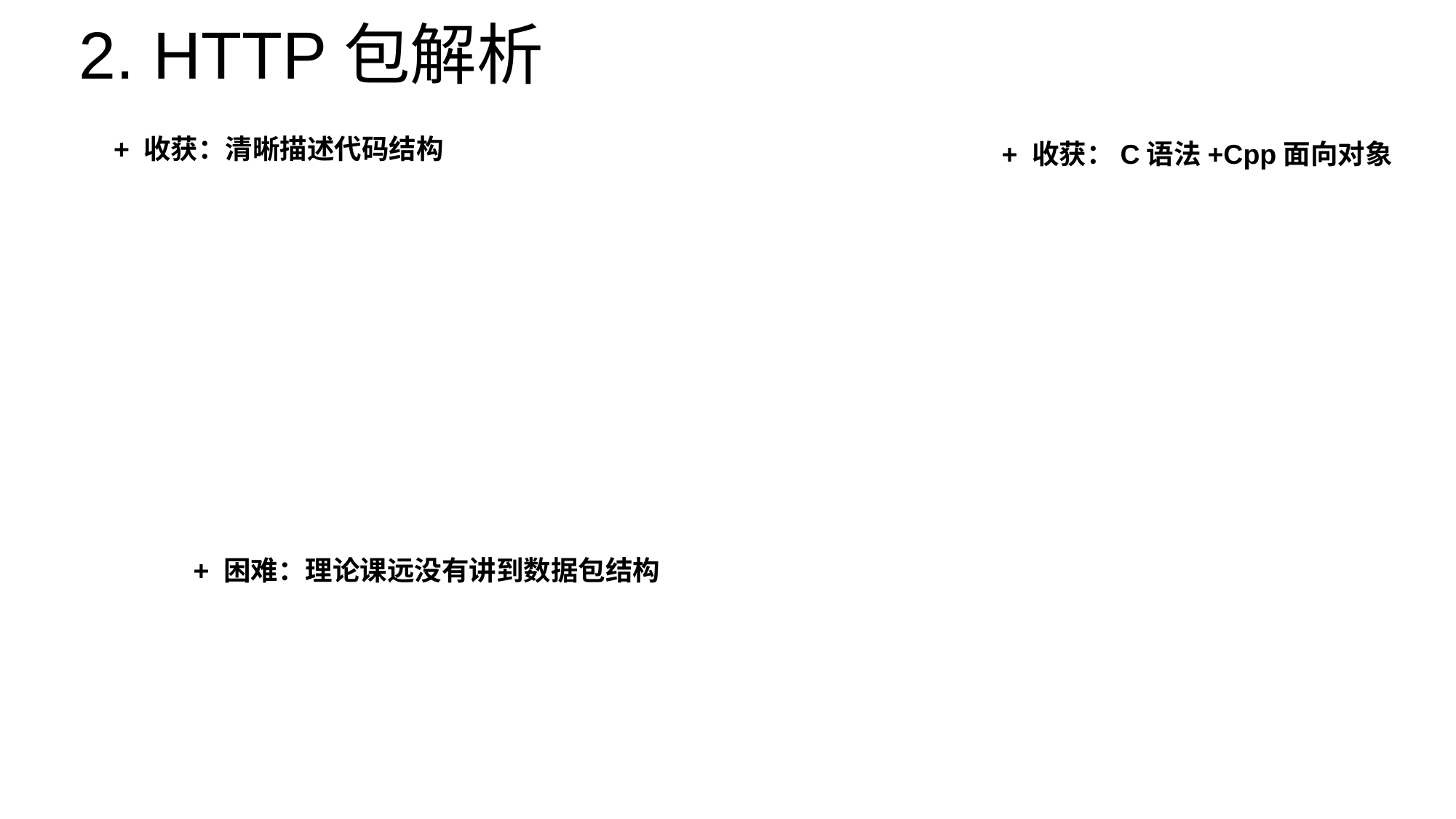

# 2. HTTP包解析
+ 收获：清晰描述代码结构
+ 收获：C语法+Cpp面向对象
+ 困难：理论课远没有讲到数据包结构